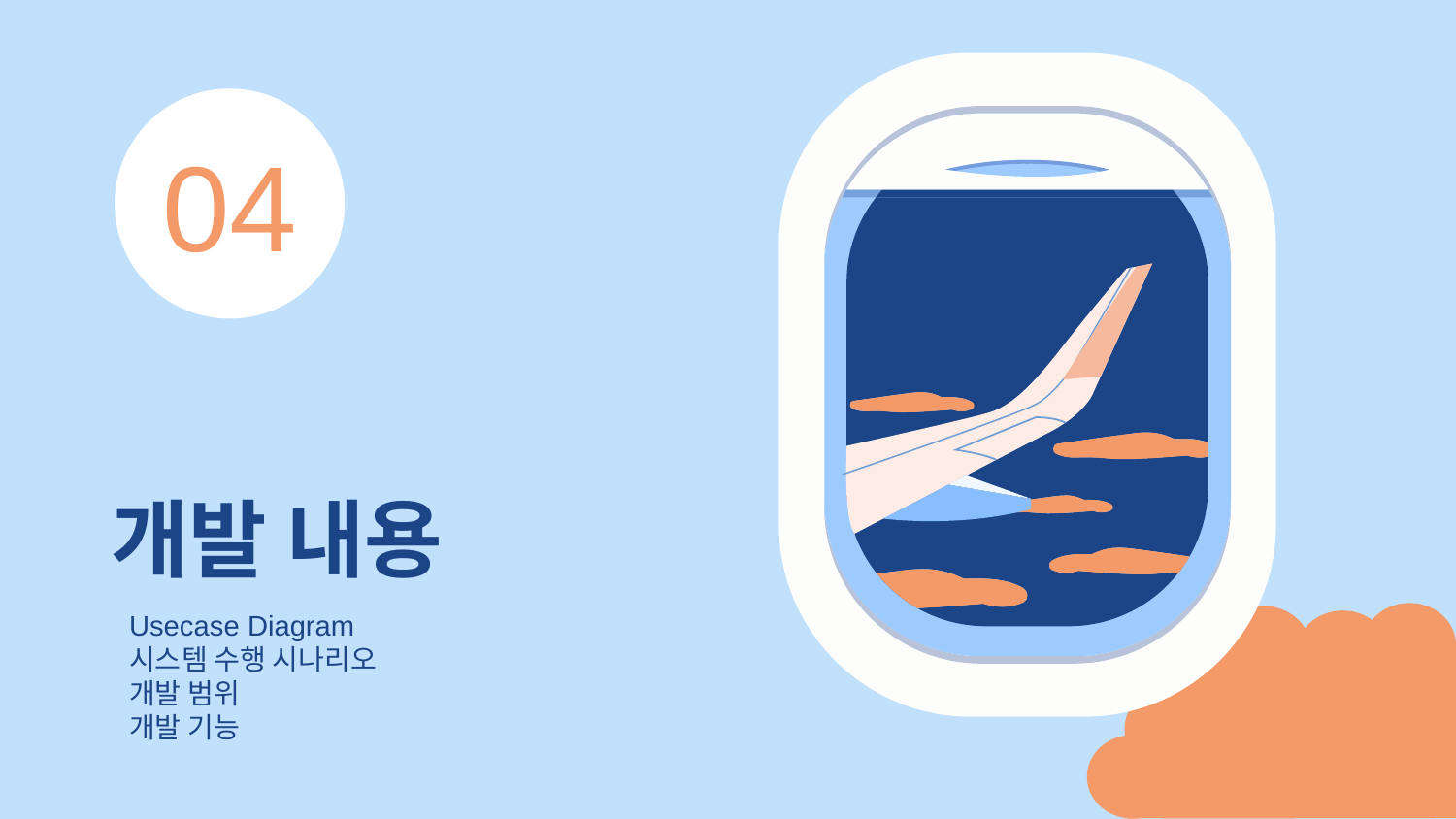

04
# 개발 내용
Usecase Diagram
시스템 수행 시나리오
개발 범위
개발 기능